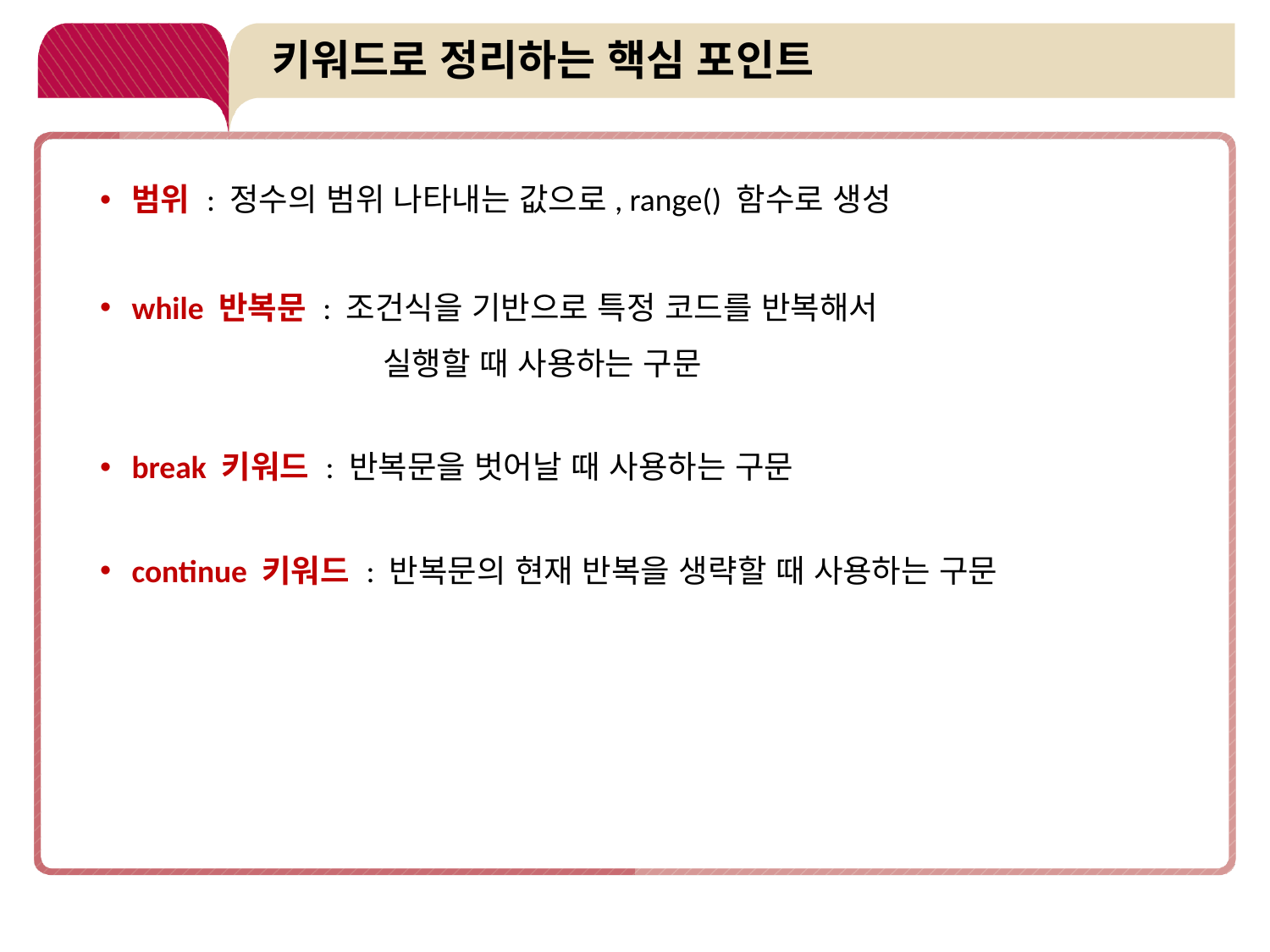

# 키워드로 정리하는 핵심 포인트
범위 : 정수의 범위 나타내는 값으로, range() 함수로 생성

while 반복문 : 조건식을 기반으로 특정 코드를 반복해서
                               실행할 때 사용하는 구문

break 키워드 : 반복문을 벗어날 때 사용하는 구문

continue 키워드 : 반복문의 현재 반복을 생략할 때 사용하는 구문